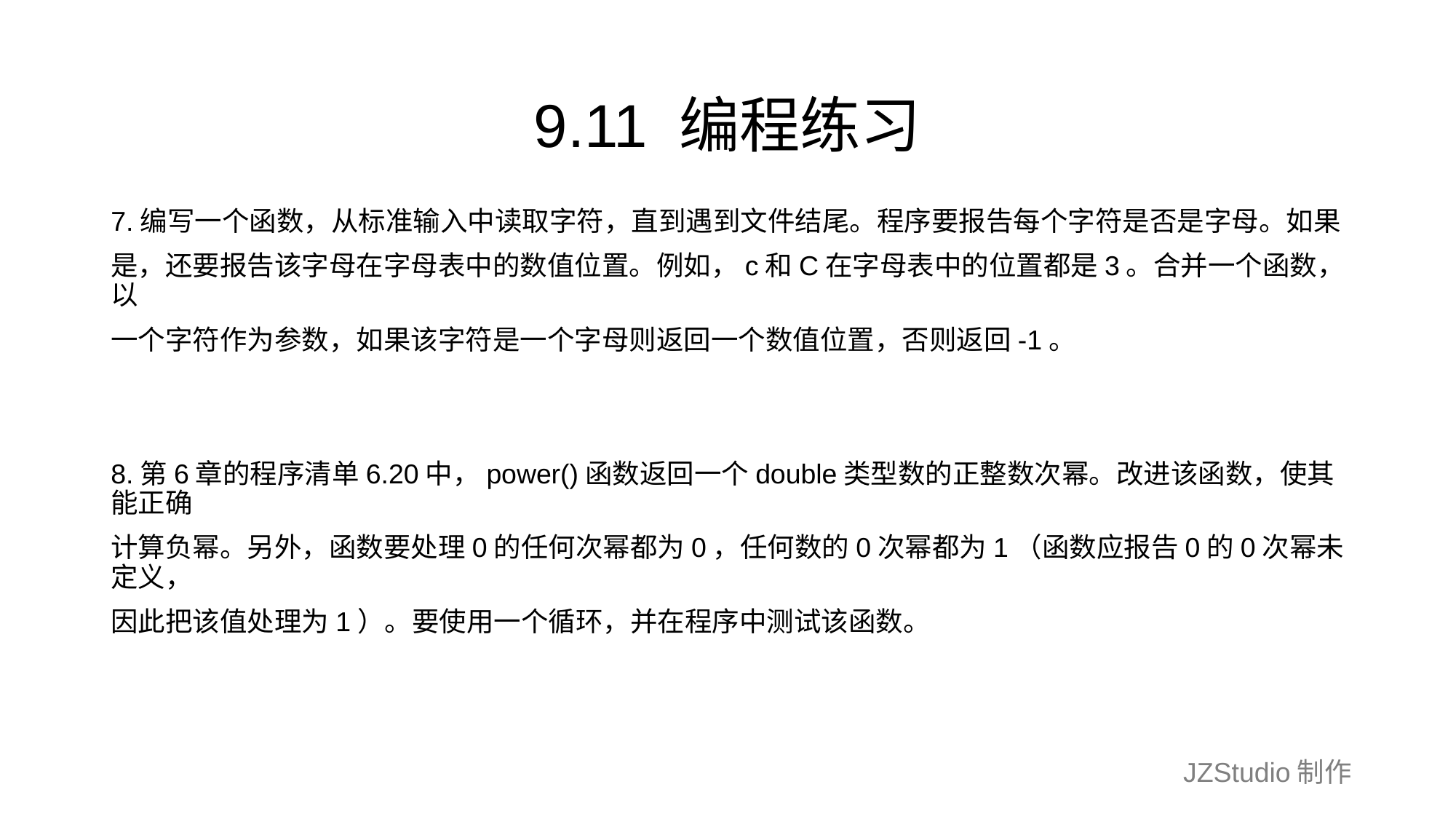

# 9.11 编程练习
7.编写一个函数，从标准输入中读取字符，直到遇到文件结尾。程序要报告每个字符是否是字母。如果
是，还要报告该字母在字母表中的数值位置。例如，c和C在字母表中的位置都是3。合并一个函数，以
一个字符作为参数，如果该字符是一个字母则返回一个数值位置，否则返回-1。

8.第6章的程序清单6.20中，power()函数返回一个double类型数的正整数次幂。改进该函数，使其能正确
计算负幂。另外，函数要处理0的任何次幂都为0，任何数的0次幂都为1（函数应报告0的0次幂未定义，
因此把该值处理为1）。要使用一个循环，并在程序中测试该函数。